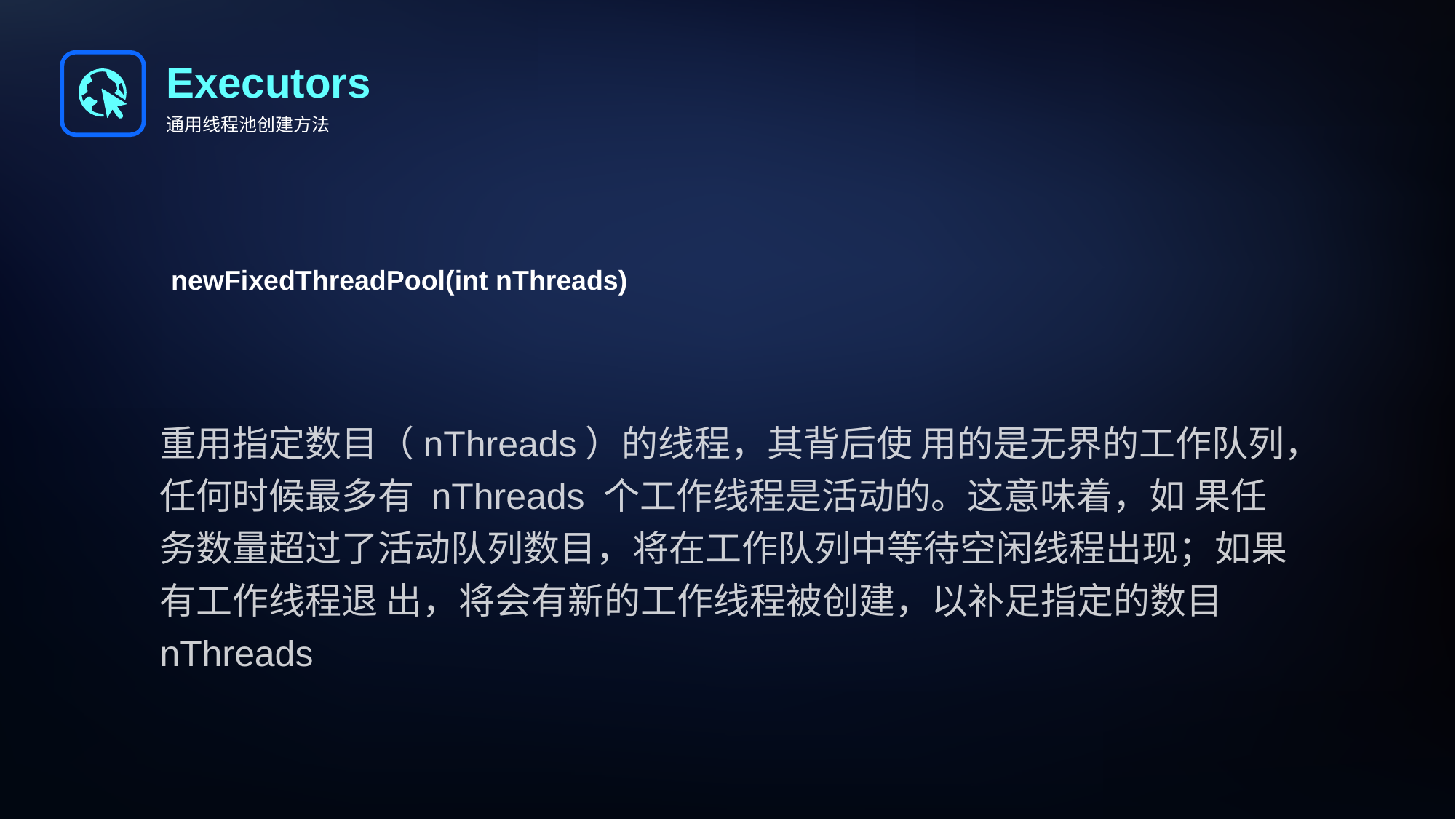

Executors
通用线程池创建方法

newFixedThreadPool(int nThreads)
重用指定数目（nThreads）的线程，其背后使 用的是无界的工作队列，任何时候最多有 nThreads 个工作线程是活动的。这意味着，如 果任务数量超过了活动队列数目，将在工作队列中等待空闲线程出现；如果有工作线程退 出，将会有新的工作线程被创建，以补足指定的数目 nThreads